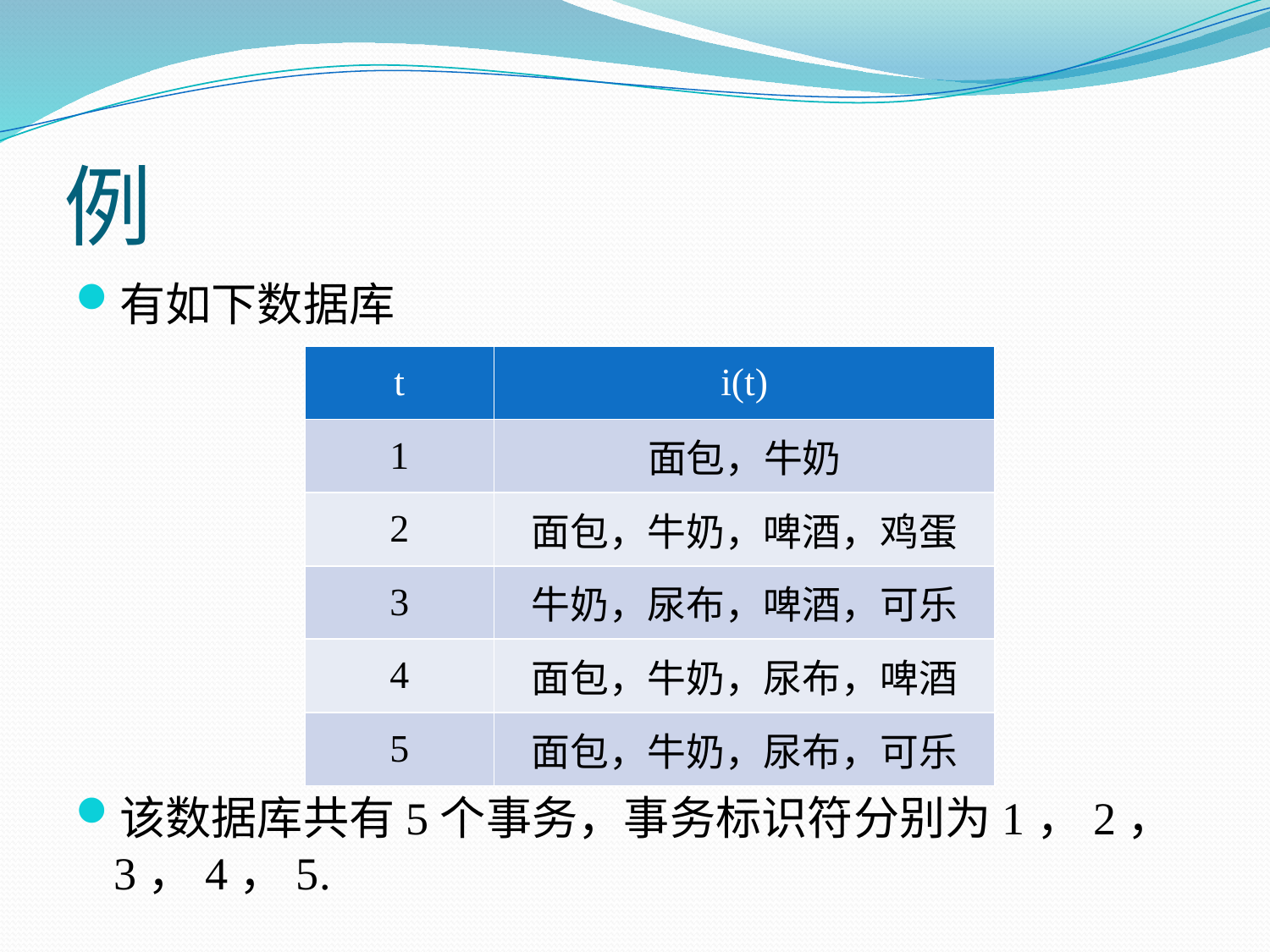

# 例
有如下数据库

该数据库共有5个事务，事务标识符分别为1，2，3，4，5.
| t | i(t) |
| --- | --- |
| 1 | 面包，牛奶 |
| 2 | 面包，牛奶，啤酒，鸡蛋 |
| 3 | 牛奶，尿布，啤酒，可乐 |
| 4 | 面包，牛奶，尿布，啤酒 |
| 5 | 面包，牛奶，尿布，可乐 |